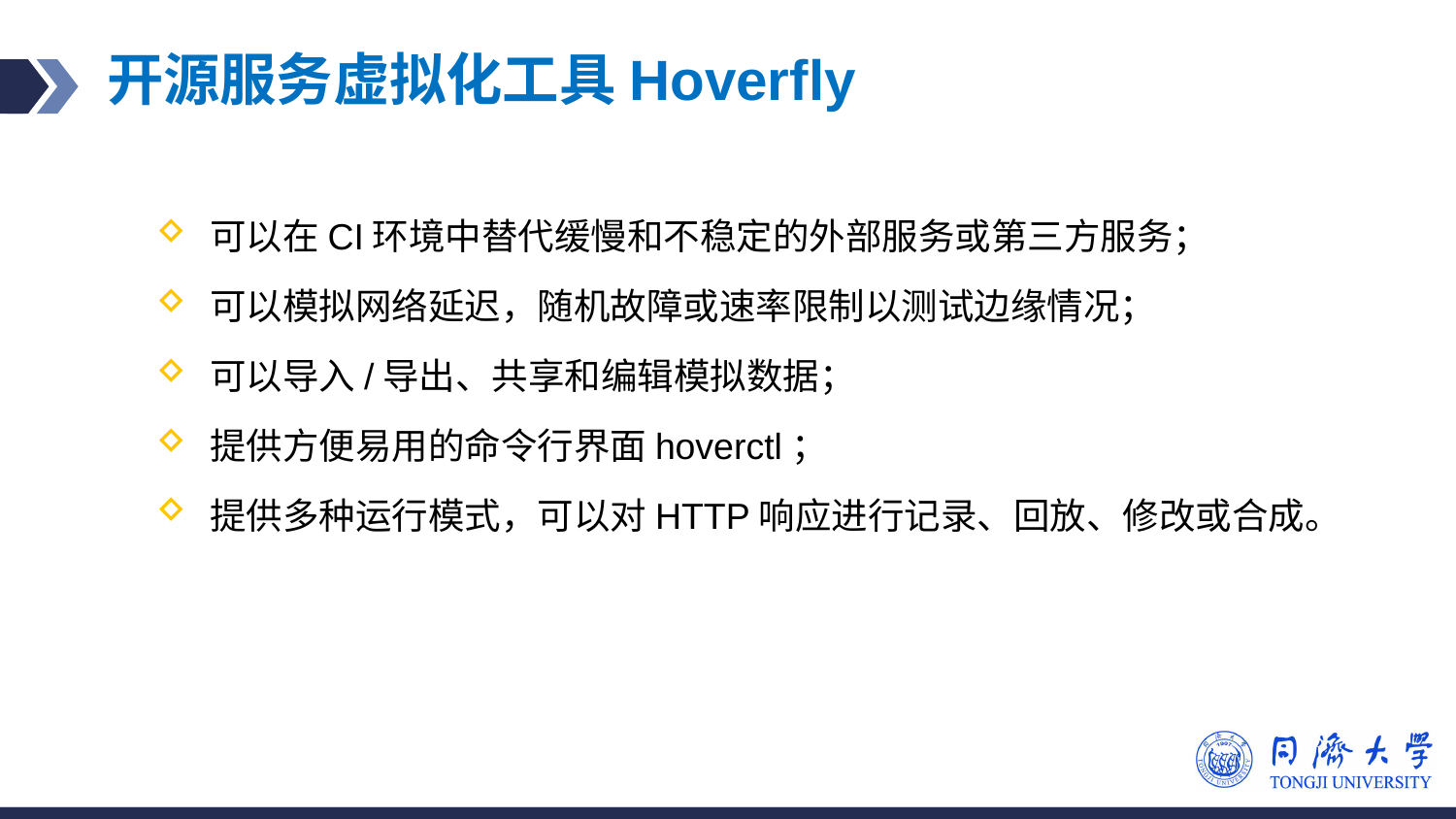

# 开源服务虚拟化工具Hoverfly
可以在CI环境中替代缓慢和不稳定的外部服务或第三方服务；
可以模拟网络延迟，随机故障或速率限制以测试边缘情况；
可以导入/导出、共享和编辑模拟数据；
提供方便易用的命令行界面hoverctl；
提供多种运行模式，可以对HTTP响应进行记录、回放、修改或合成。